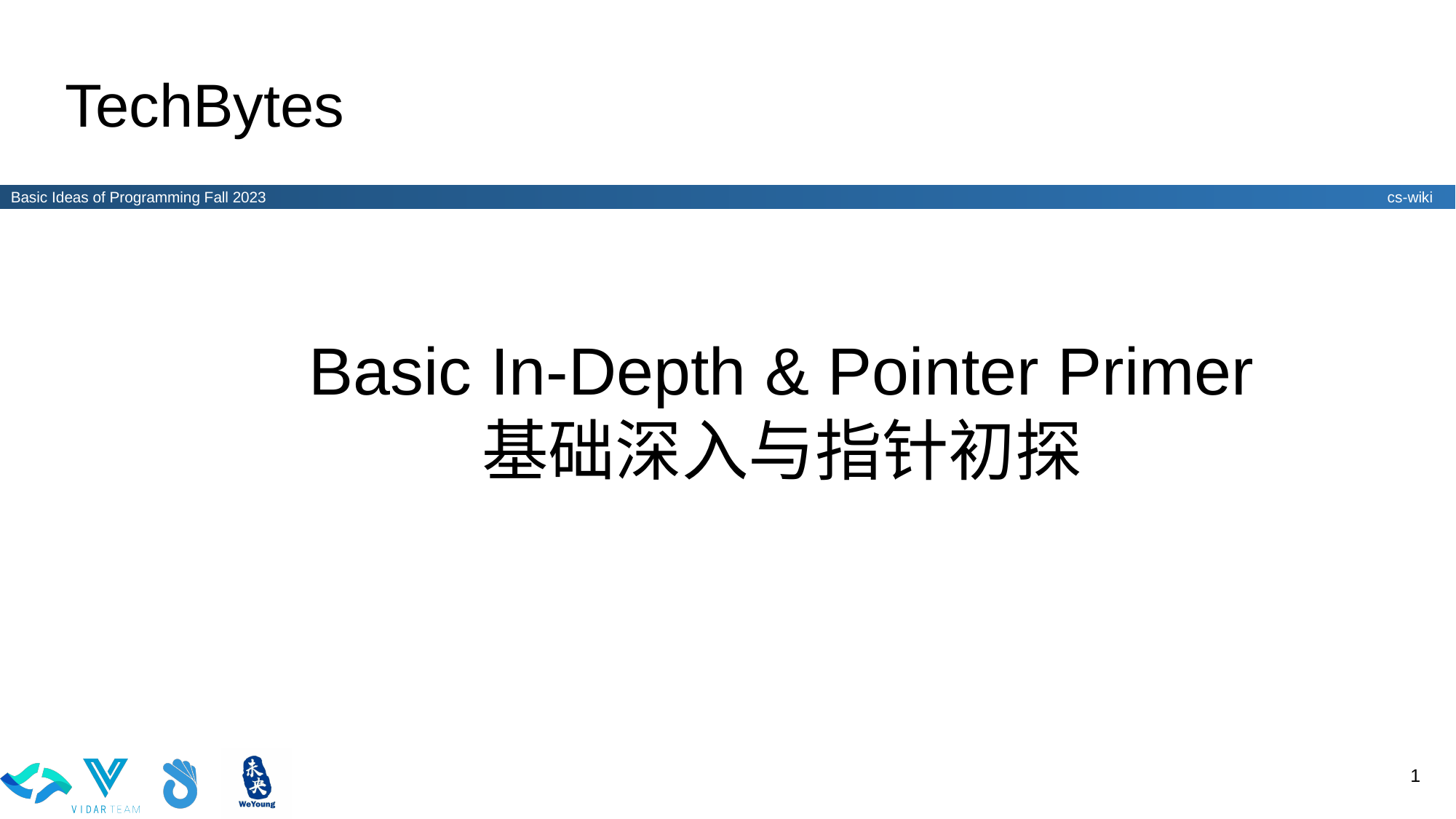

TechBytes
Basic In-Depth & Pointer Primer
基础深入与指针初探